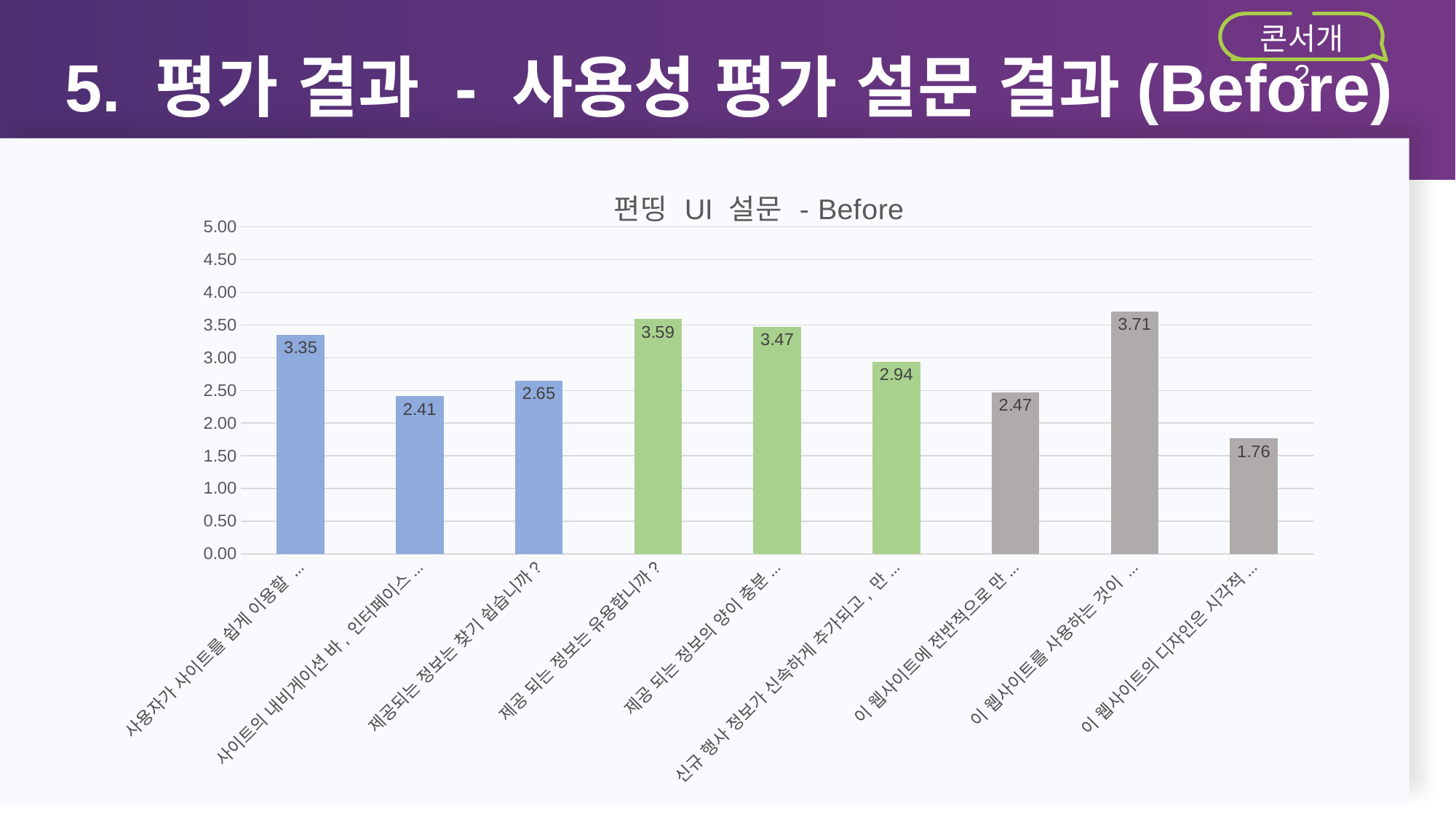

5. 평가 결과 - 사용성 평가 설문 결과(Before)

콘서개 2

### Chart: 편띵 UI 설문 - Before

| Category |  |
|---|---|
| 사용자가 사이트를 쉽게 이용할 수 있습니까? | 3.3529411764705883 |
| 사이트의 내비게이션 바, 인터페이스 등을 사용하기 편합니까? | 2.411764705882353 |
| 제공되는 정보는 찾기 쉽습니까? | 2.6470588235294117 |
| 제공 되는 정보는 유용합니까? | 3.588235294117647 |
| 제공 되는 정보의 양이 충분합니까? | 3.4705882352941178 |
| 신규 행사 정보가 신속하게 추가되고, 만료된 정보는 제때 삭제되고 있습니까? | 2.9411764705882355 |
| 이 웹사이트에 전반적으로 만족한다. | 2.4705882352941178 |
| 이 웹사이트를 사용하는 것이 쉬웠다. | 3.7058823529411766 |
| 이 웹사이트의 디자인은 시각적으로 멋지다. | 1.7647058823529411 |